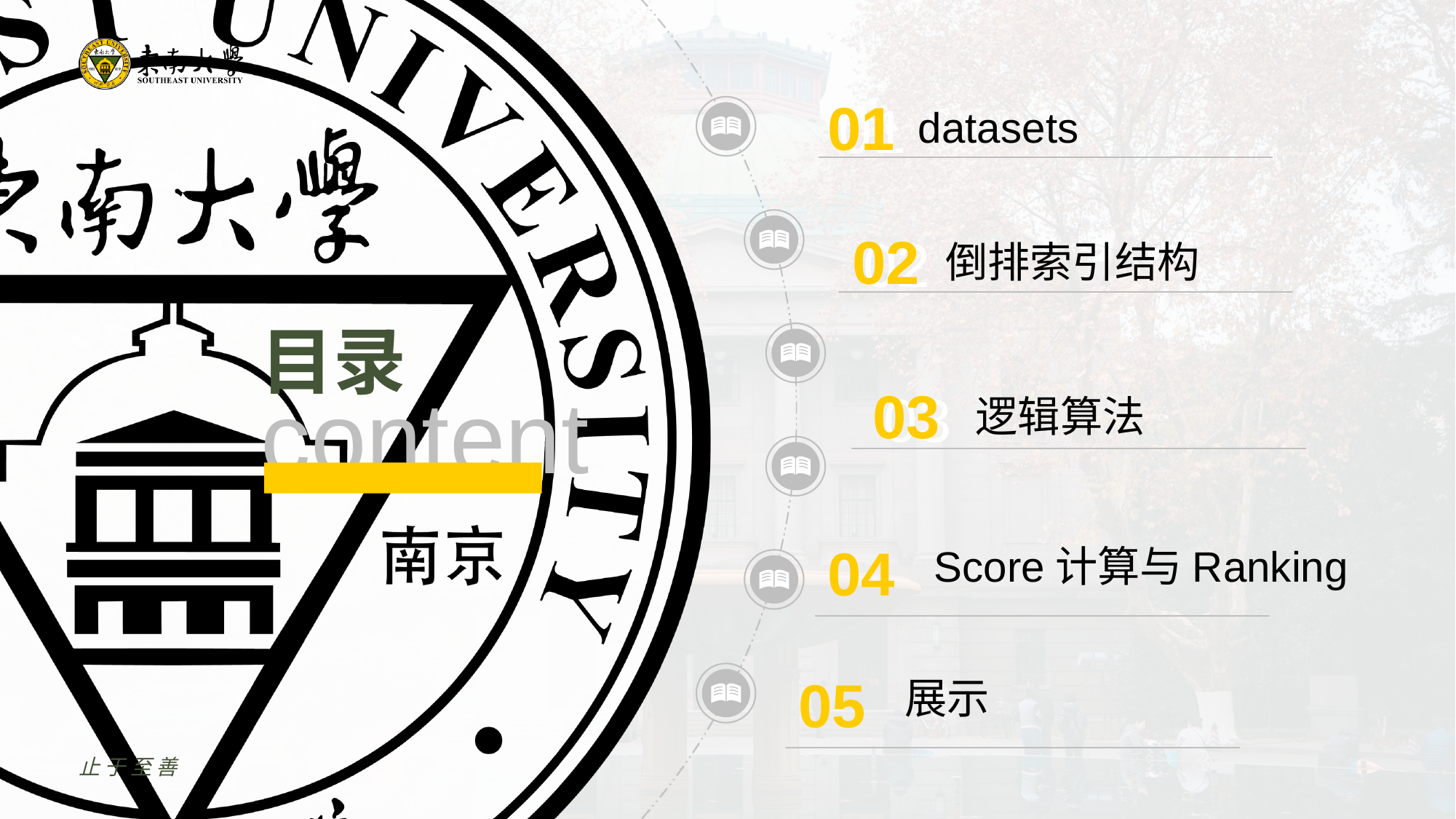

01
01
datasets

02
02
倒排索引结构

03
03
逻辑算法

04
Score计算与Ranking

05

展示
止于至善